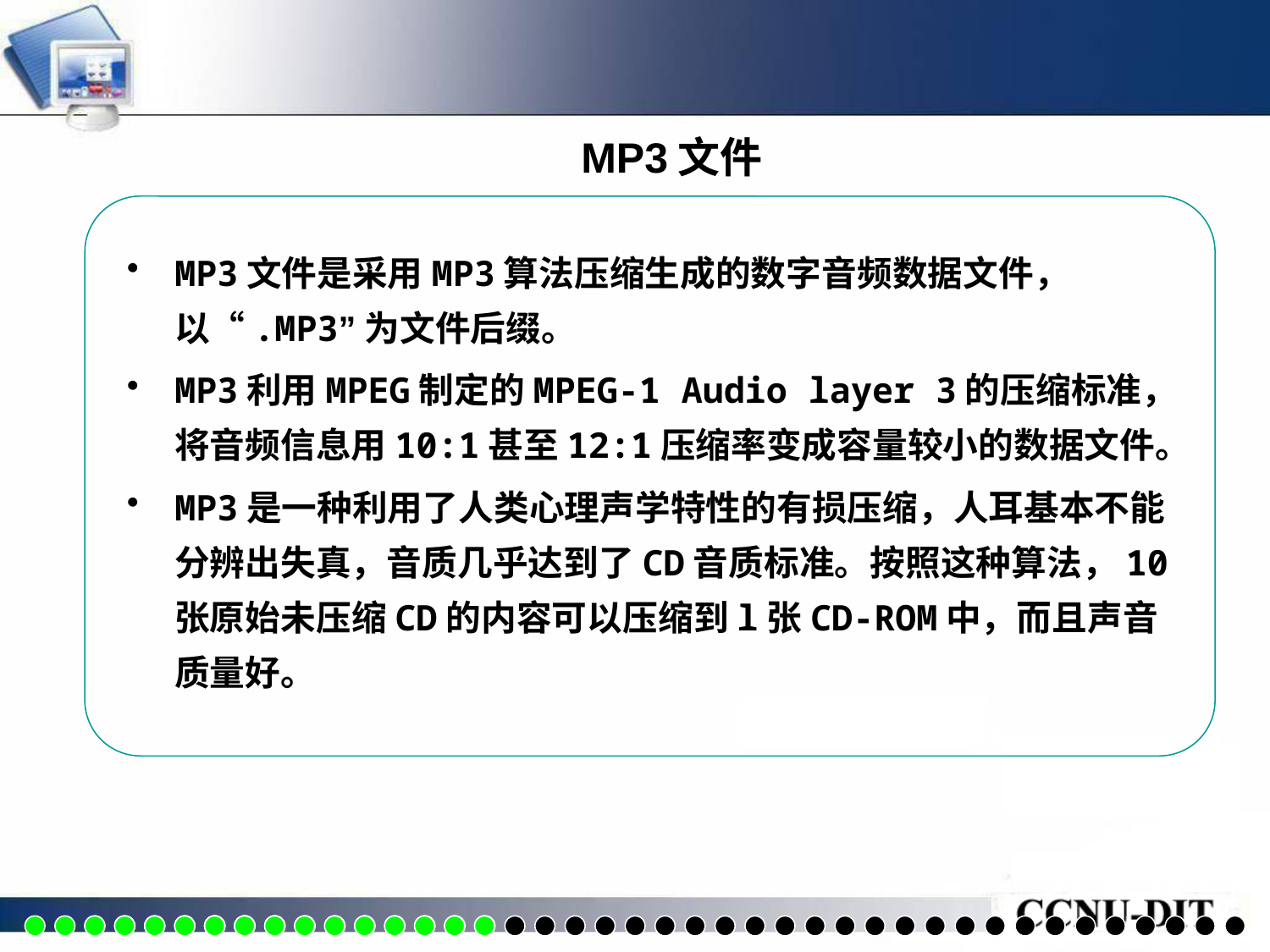

# MP3文件

MP3文件是采用MP3算法压缩生成的数字音频数据文件，以“.MP3”为文件后缀。
MP3利用MPEG制定的MPEG-1 Audio layer 3的压缩标准，将音频信息用10:1甚至12:1压缩率变成容量较小的数据文件。
MP3是一种利用了人类心理声学特性的有损压缩，人耳基本不能分辨出失真，音质几乎达到了CD音质标准。按照这种算法，10张原始未压缩CD的内容可以压缩到l张CD-ROM中，而且声音质量好。